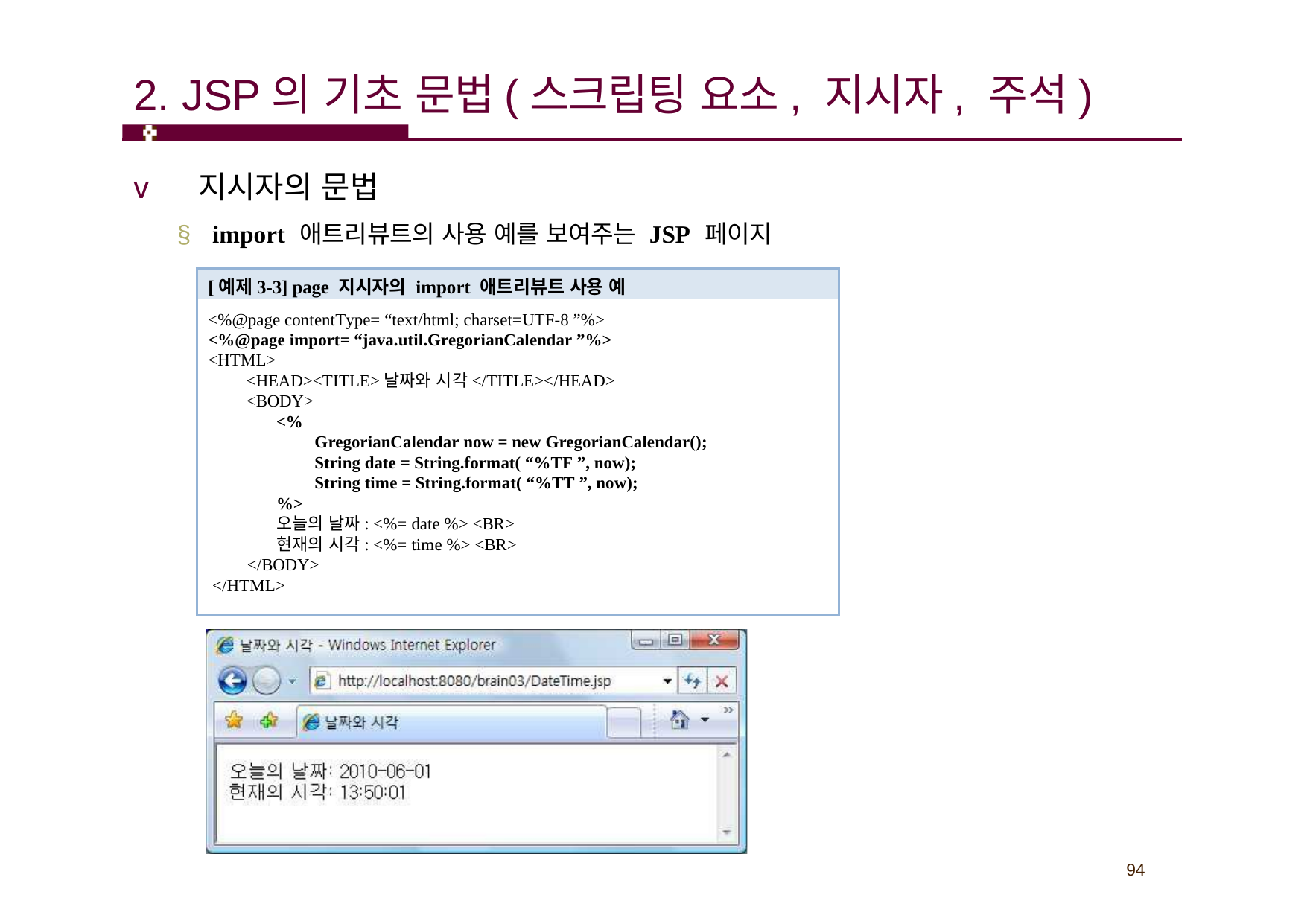

# 2. JSP의 기초 문법(스크립팅 요소, 지시자, 주석)

v  지시자의 문법
§  import 애트리뷰트의 사용 예를 보여주는 JSP 페이지

[예제3-3] page 지시자의 import 애트리뷰트 사용 예
<%@page contentType= “text/html; charset=UTF-8 ”%>
<%@page import= “java.util.GregorianCalendar ”%>
<HTML>
<HEAD><TITLE>날짜와 시각</TITLE></HEAD>
<BODY>
<%
GregorianCalendar now = new GregorianCalendar(); String date = String.format( “%TF ”, now);
String time = String.format( “%TT ”, now);
%>
오늘의 날짜: <%= date %> <BR>
현재의 시각: <%= time %> <BR>
</BODY>
</HTML>

94